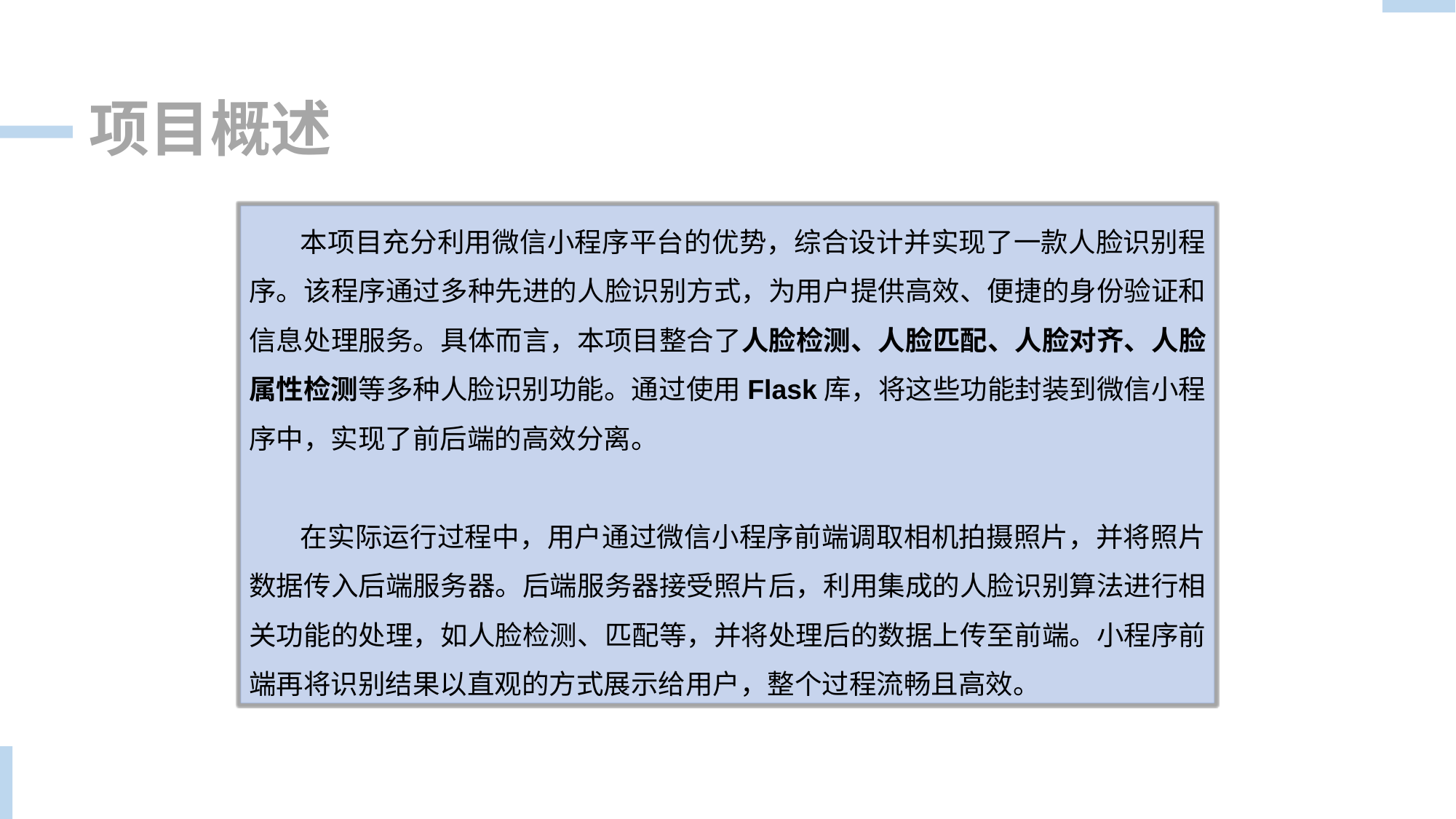

项目概述
  本项目充分利用微信小程序平台的优势，综合设计并实现了一款人脸识别程序。该程序通过多种先进的人脸识别方式，为用户提供高效、便捷的身份验证和信息处理服务。具体而言，本项目整合了人脸检测、人脸匹配、人脸对齐、人脸属性检测等多种人脸识别功能。通过使用Flask库，将这些功能封装到微信小程序中，实现了前后端的高效分离。

  在实际运行过程中，用户通过微信小程序前端调取相机拍摄照片，并将照片数据传入后端服务器。后端服务器接受照片后，利用集成的人脸识别算法进行相关功能的处理，如人脸检测、匹配等，并将处理后的数据上传至前端。小程序前端再将识别结果以直观的方式展示给用户，整个过程流畅且高效。